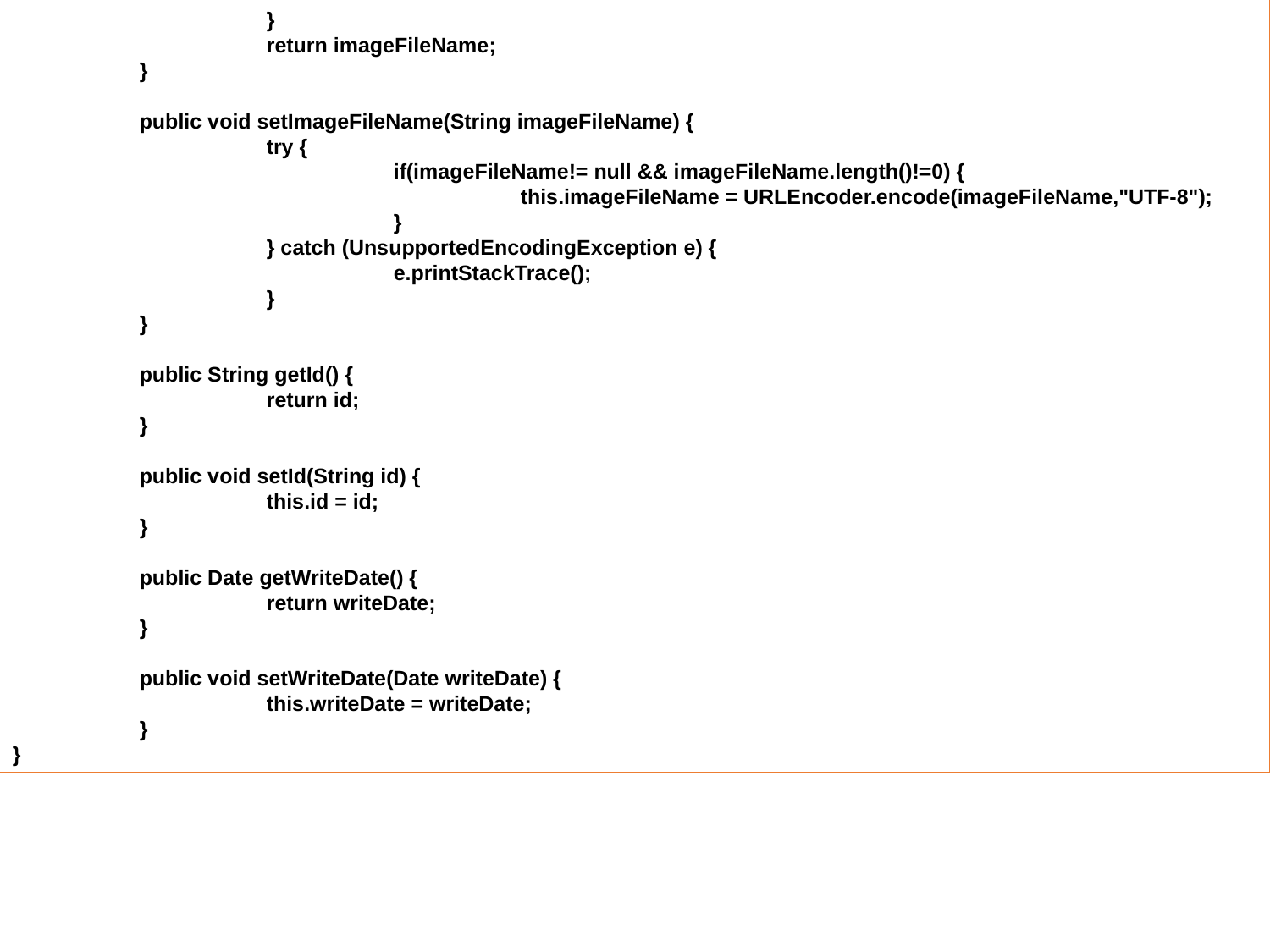

}
		return imageFileName;
	}

	public void setImageFileName(String imageFileName) {
		try {
			if(imageFileName!= null && imageFileName.length()!=0) {
				this.imageFileName = URLEncoder.encode(imageFileName,"UTF-8");
			}
		} catch (UnsupportedEncodingException e) {
			e.printStackTrace();
		}
	}

	public String getId() {
		return id;
	}

	public void setId(String id) {
		this.id = id;
	}

	public Date getWriteDate() {
		return writeDate;
	}

	public void setWriteDate(Date writeDate) {
		this.writeDate = writeDate;
	}
}
30장 스프링으로 답변형 게시판 만들기
30.2 마이바티스 관련 XML 설정하기